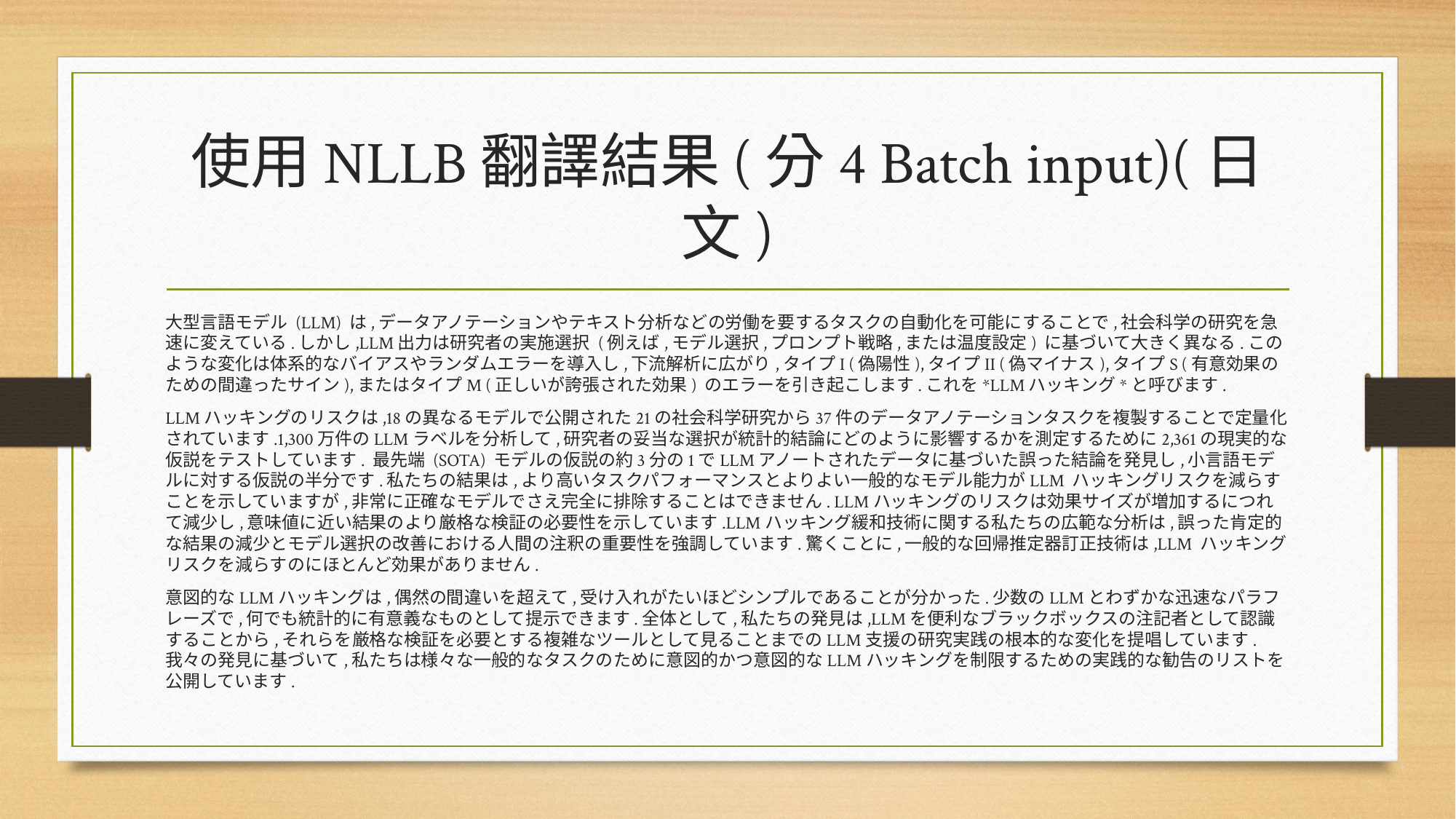

# 使用NLLB翻譯結果(分4 Batch input)(日文)
大型言語モデル (LLM) は,データアノテーションやテキスト分析などの労働を要するタスクの自動化を可能にすることで,社会科学の研究を急速に変えている.しかし,LLM出力は研究者の実施選択 (例えば,モデル選択,プロンプト戦略,または温度設定) に基づいて大きく異なる.このような変化は体系的なバイアスやランダムエラーを導入し,下流解析に広がり,タイプI (偽陽性),タイプII (偽マイナス),タイプS (有意効果のための間違ったサイン),またはタイプM (正しいが誇張された効果) のエラーを引き起こします.これを*LLMハッキング*と呼びます.
LLMハッキングのリスクは,18の異なるモデルで公開された21の社会科学研究から37件のデータアノテーションタスクを複製することで定量化されています.1,300万件のLLMラベルを分析して,研究者の妥当な選択が統計的結論にどのように影響するかを測定するために2,361の現実的な仮説をテストしています. 最先端 (SOTA) モデルの仮説の約3分の1でLLMアノートされたデータに基づいた誤った結論を発見し,小言語モデルに対する仮説の半分です.私たちの結果は,より高いタスクパフォーマンスとよりよい一般的なモデル能力がLLM ハッキングリスクを減らすことを示していますが,非常に正確なモデルでさえ完全に排除することはできません. LLMハッキングのリスクは効果サイズが増加するにつれて減少し,意味値に近い結果のより厳格な検証の必要性を示しています.LLMハッキング緩和技術に関する私たちの広範な分析は,誤った肯定的な結果の減少とモデル選択の改善における人間の注釈の重要性を強調しています.驚くことに,一般的な回帰推定器訂正技術は,LLM ハッキングリスクを減らすのにほとんど効果がありません.
意図的なLLMハッキングは,偶然の間違いを超えて,受け入れがたいほどシンプルであることが分かった.少数のLLMとわずかな迅速なパラフレーズで,何でも統計的に有意義なものとして提示できます.全体として,私たちの発見は,LLMを便利なブラックボックスの注記者として認識することから,それらを厳格な検証を必要とする複雑なツールとして見ることまでのLLM支援の研究実践の根本的な変化を提唱しています.我々の発見に基づいて,私たちは様々な一般的なタスクのために意図的かつ意図的なLLMハッキングを制限するための実践的な勧告のリストを公開しています.